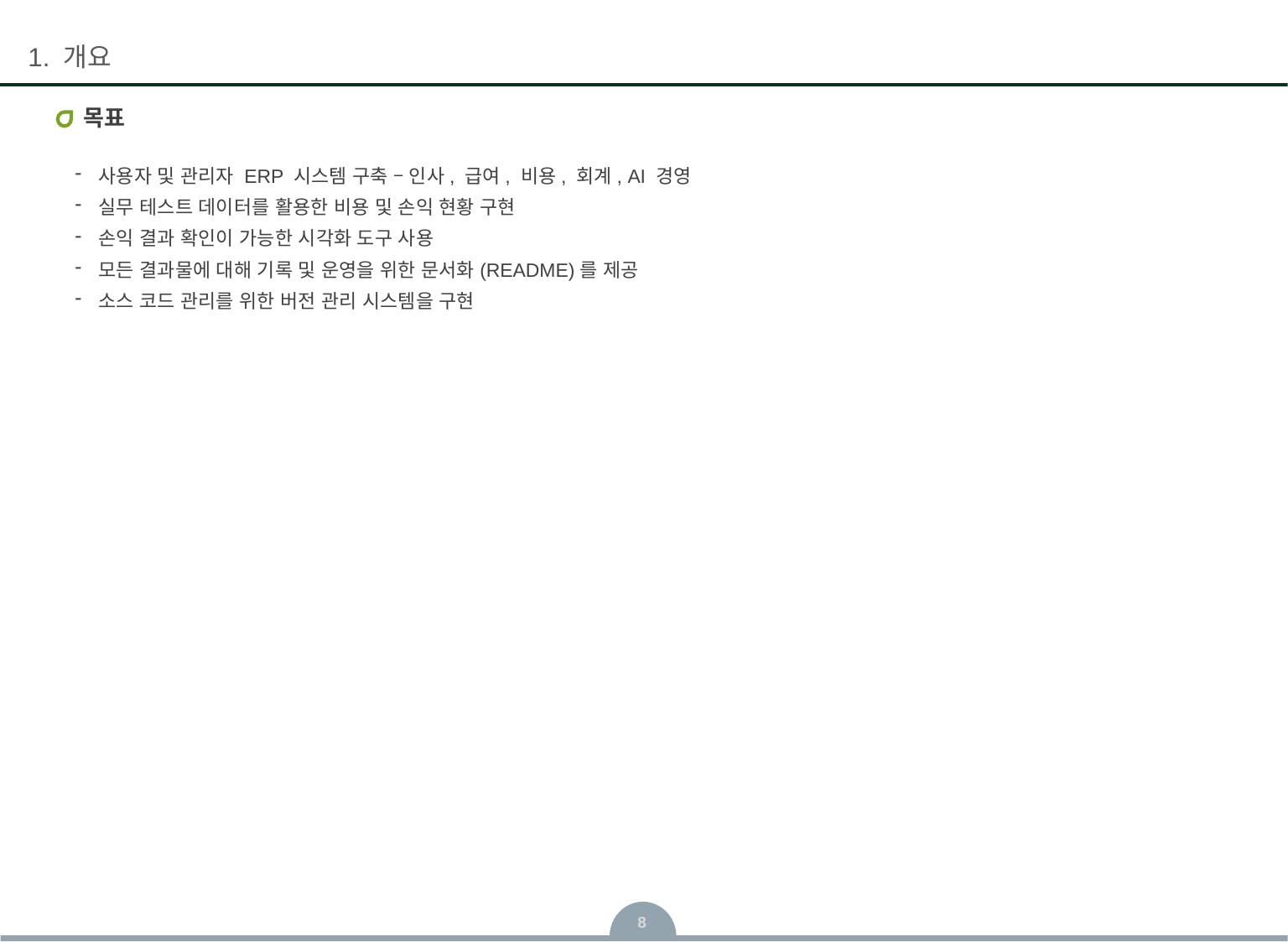

# 목표
사용자 및 관리자 ERP 시스템 구축 – 인사, 급여, 비용, 회계, AI 경영
실무 테스트 데이터를 활용한 비용 및 손익 현황 구현
손익 결과 확인이 가능한 시각화 도구 사용
모든 결과물에 대해 기록 및 운영을 위한 문서화(README)를 제공
소스 코드 관리를 위한 버전 관리 시스템을 구현